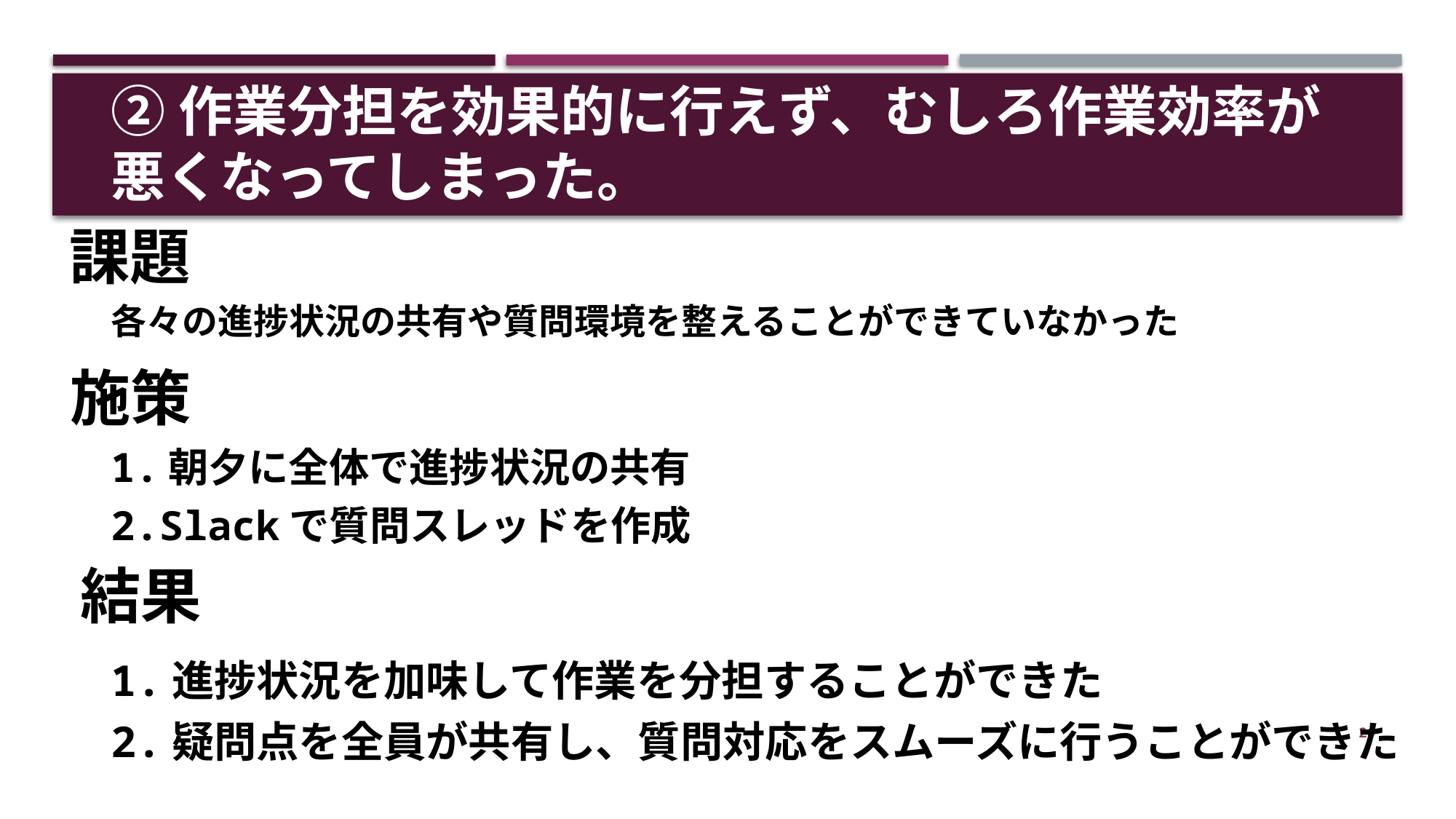

# ②作業分担を効果的に行えず、むしろ作業効率が悪くなってしまった。
課題
各々の進捗状況の共有や質問環境を整えることができていなかった
施策
1.朝夕に全体で進捗状況の共有
2.Slackで質問スレッドを作成
結果
1.進捗状況を加味して作業を分担することができた
2.疑問点を全員が共有し、質問対応をスムーズに行うことができた
26